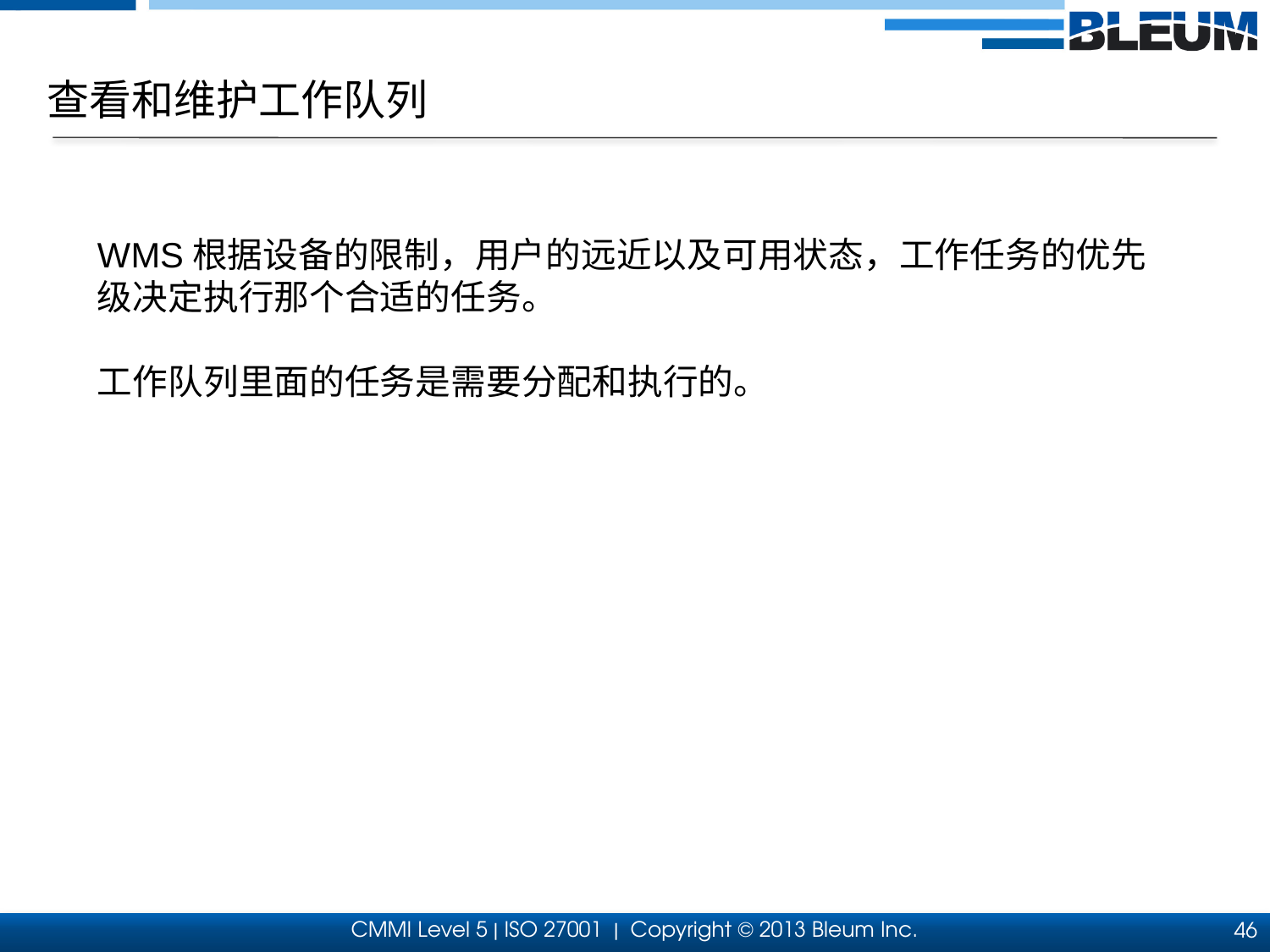

查看和维护工作队列

WMS根据设备的限制，用户的远近以及可用状态，工作任务的优先级决定执行那个合适的任务。

工作队列里面的任务是需要分配和执行的。
46